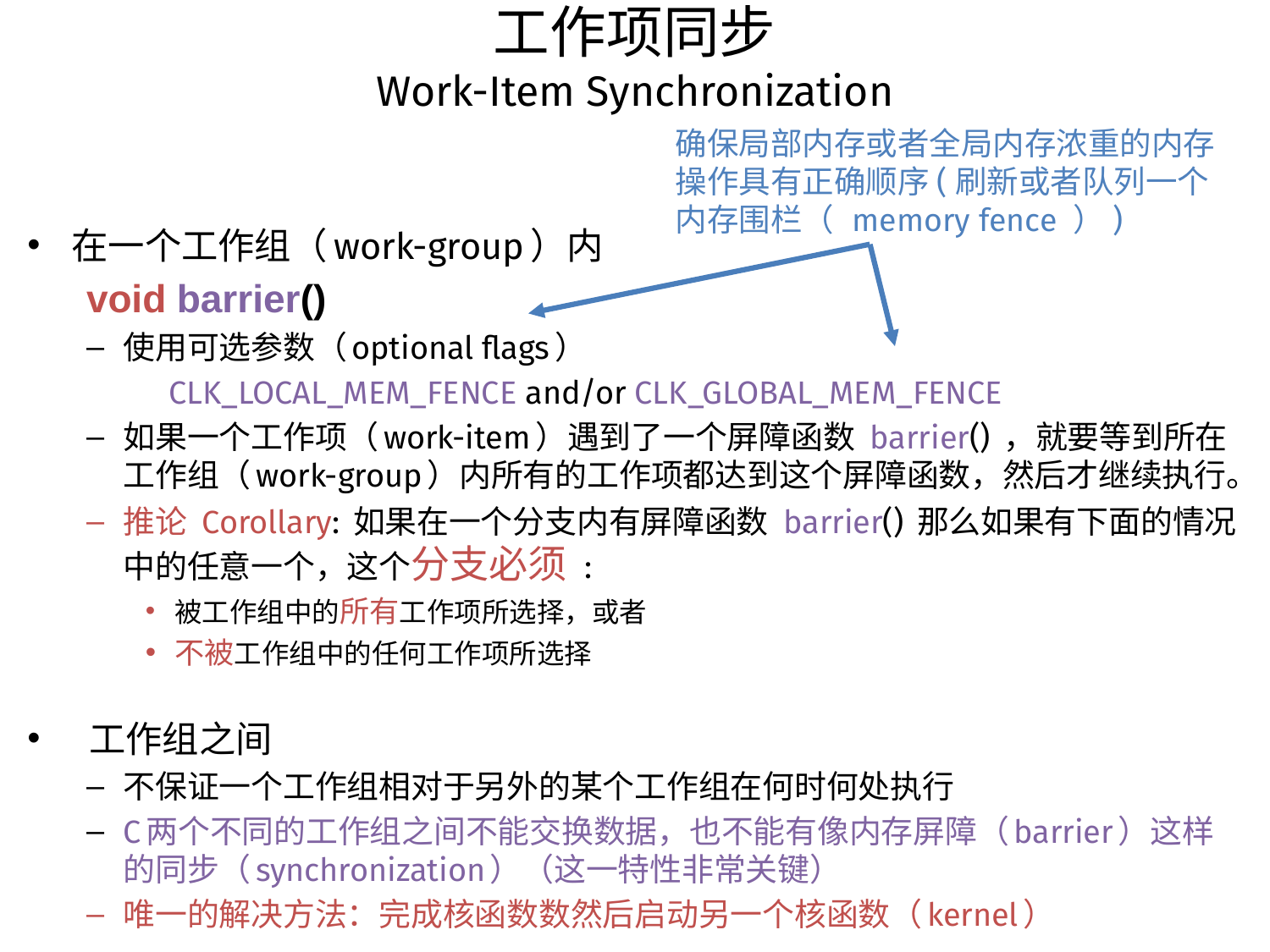

工作项同步
Work-Item Synchronization
确保局部内存或者全局内存浓重的内存操作具有正确顺序(刷新或者队列一个内存围栏（ memory fence ）)
在一个工作组（work-group）内
void barrier()
使用可选参数（optional flags）
	CLK_LOCAL_MEM_FENCE and/or CLK_GLOBAL_MEM_FENCE
如果一个工作项（work-item）遇到了一个屏障函数 barrier() ，就要等到所在工作组（work-group）内所有的工作项都达到这个屏障函数，然后才继续执行。
推论 Corollary: 如果在一个分支内有屏障函数 barrier() 那么如果有下面的情况中的任意一个，这个分支必须 :
被工作组中的所有工作项所选择，或者
不被工作组中的任何工作项所选择

 工作组之间
不保证一个工作组相对于另外的某个工作组在何时何处执行
C两个不同的工作组之间不能交换数据，也不能有像内存屏障（barrier）这样的同步（synchronization）（这一特性非常关键）
唯一的解决方法：完成核函数数然后启动另一个核函数（kernel）